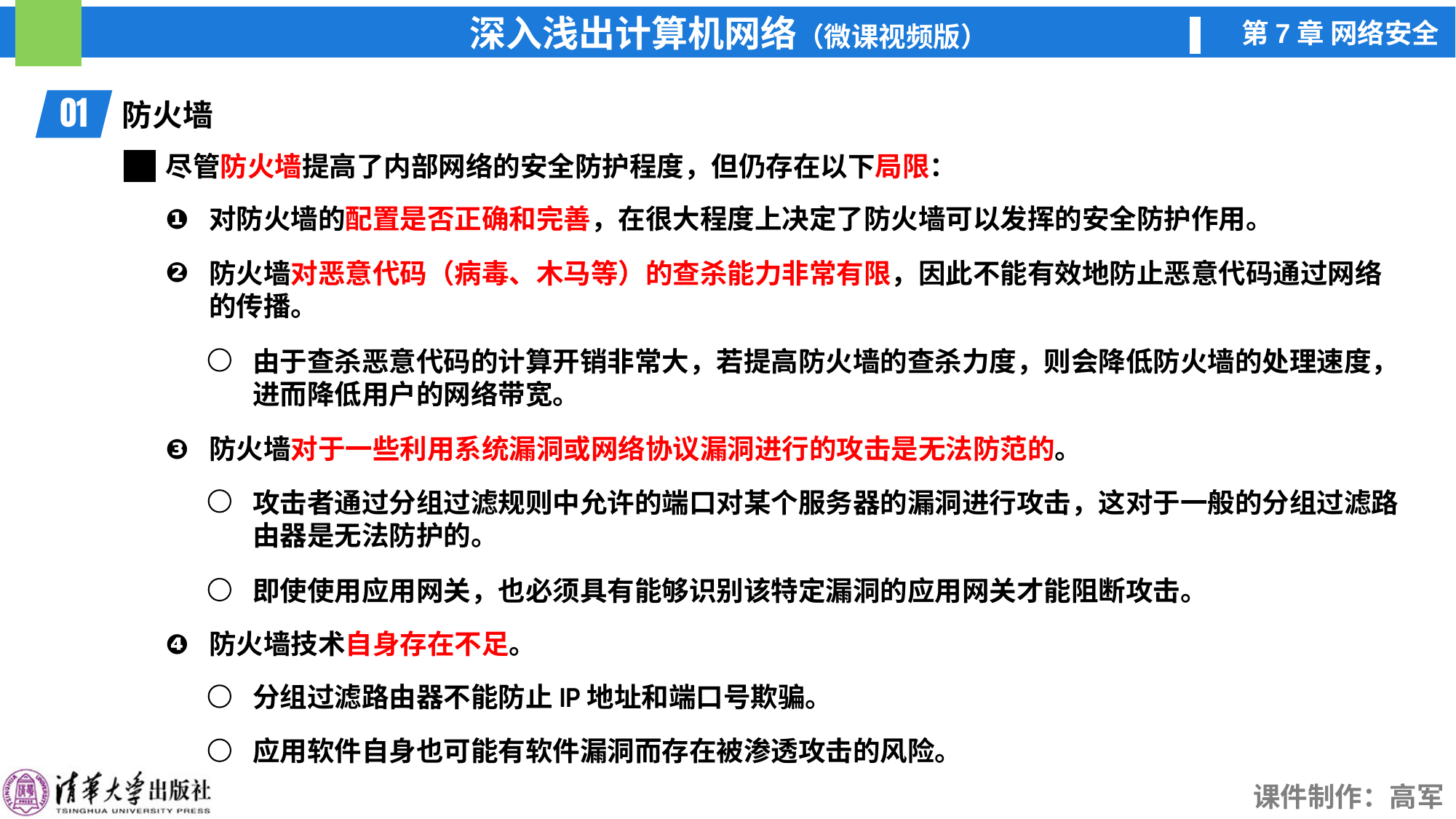

01
防火墙
尽管防火墙提高了内部网络的安全防护程度，但仍存在以下局限：

❶
对防火墙的配置是否正确和完善，在很大程度上决定了防火墙可以发挥的安全防护作用。
❷
防火墙对恶意代码（病毒、木马等）的查杀能力非常有限，因此不能有效地防止恶意代码通过网络的传播。
由于查杀恶意代码的计算开销非常大，若提高防火墙的查杀力度，则会降低防火墙的处理速度，进而降低用户的网络带宽。

❸
防火墙对于一些利用系统漏洞或网络协议漏洞进行的攻击是无法防范的。
攻击者通过分组过滤规则中允许的端口对某个服务器的漏洞进行攻击，这对于一般的分组过滤路由器是无法防护的。

即使使用应用网关，也必须具有能够识别该特定漏洞的应用网关才能阻断攻击。

❹
防火墙技术自身存在不足。
分组过滤路由器不能防止IP地址和端口号欺骗。

应用软件自身也可能有软件漏洞而存在被渗透攻击的风险。